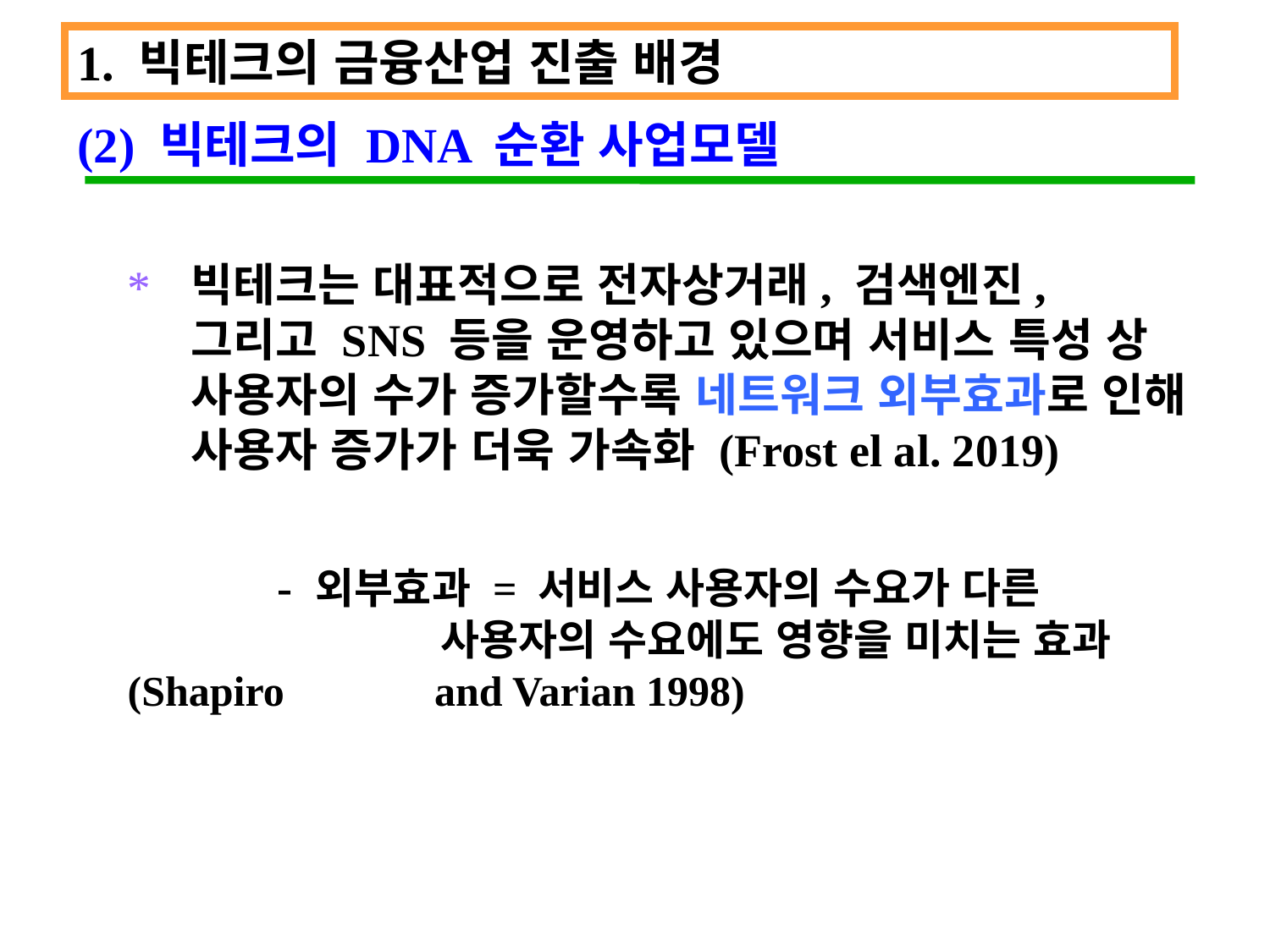

1. 빅테크의 금융산업 진출 배경
(2) 빅테크의 DNA 순환 사업모델

빅테크는 대표적으로 전자상거래, 검색엔진, 그리고 SNS 등을 운영하고 있으며 서비스 특성 상 사용자의 수가 증가할수록 네트워크 외부효과로 인해 사용자 증가가 더욱 가속화 (Frost el al. 2019)

	  - 외부효과 = 서비스 사용자의 수요가 다른 		    	     사용자의 수요에도 영향을 미치는 효과 (Shapiro 	     and Varian 1998)